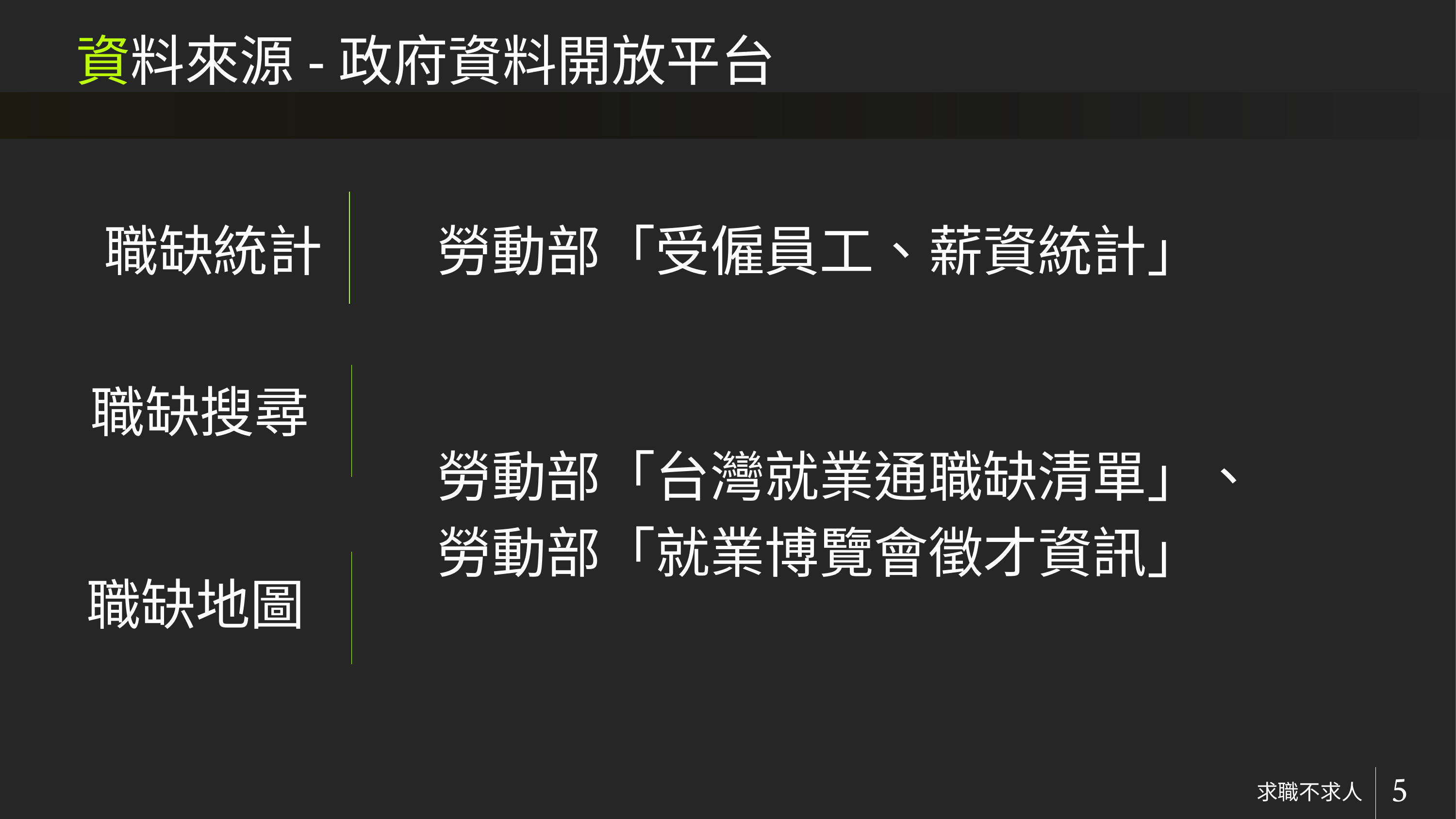

# 資料來源-政府資料開放平台
職缺統計
勞動部「受僱員工、薪資統計」

職缺搜尋
勞動部「台灣就業通職缺清單」、
勞動部「就業博覽會徵才資訊」

職缺地圖
求職不求人
5